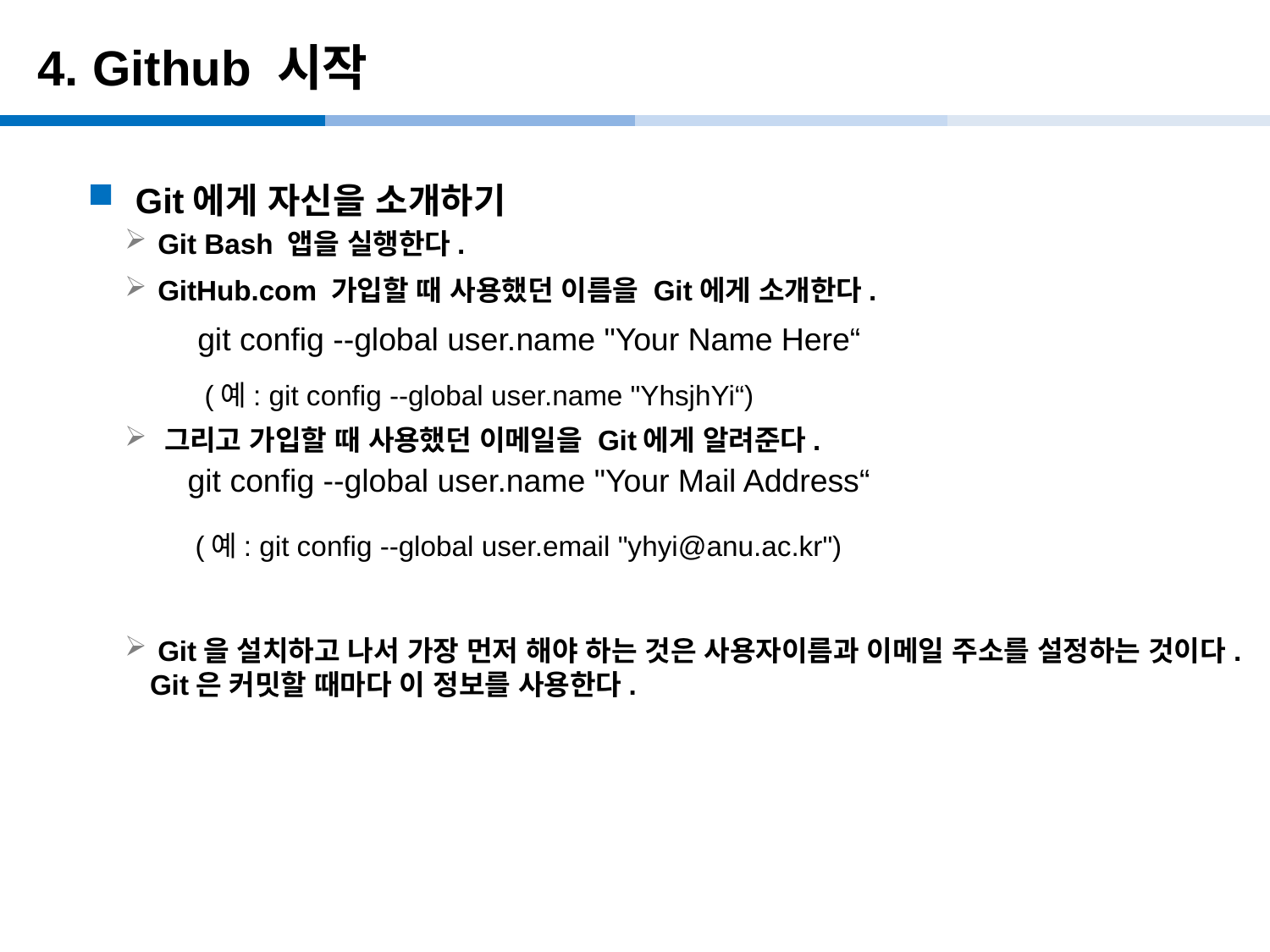

# 4. Github 시작
Git에게 자신을 소개하기
 Git Bash 앱을 실행한다.
 GitHub.com 가입할 때 사용했던 이름을 Git에게 소개한다.

       (예: git config --global user.name "YhsjhYi“)
 그리고 가입할 때 사용했던 이메일을 Git에게 알려준다.

         (예: git config --global user.email "yhyi@anu.ac.kr")

 Git을 설치하고 나서 가장 먼저 해야 하는 것은 사용자이름과 이메일 주소를 설정하는 것이다. Git은 커밋할 때마다 이 정보를 사용한다.

git config --global user.name "Your Name Here“
git config --global user.name "Your Mail Address“